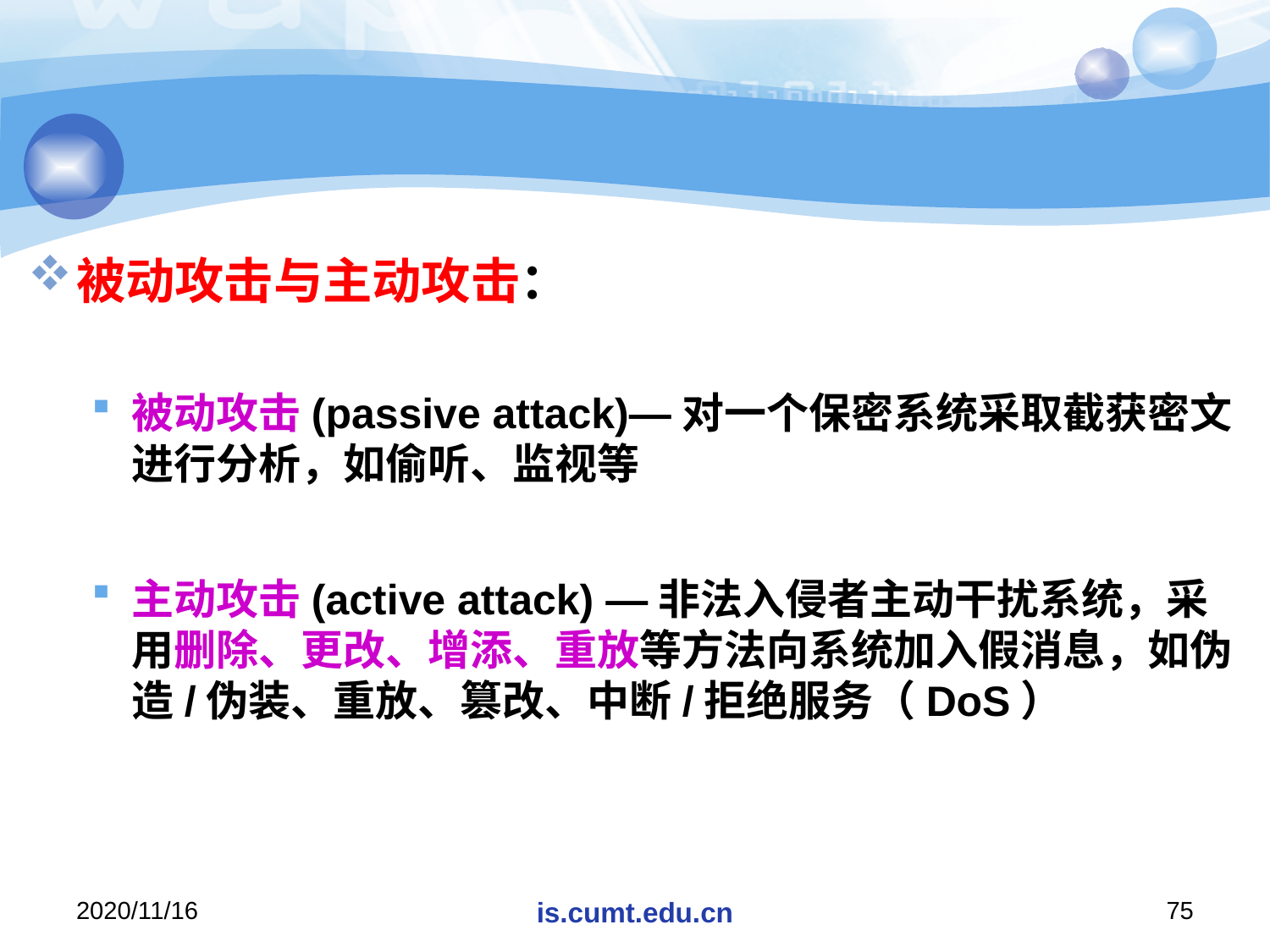

#
被动攻击与主动攻击：

被动攻击(passive attack)—对一个保密系统采取截获密文进行分析，如偷听、监视等

主动攻击(active attack) —非法入侵者主动干扰系统，采用删除、更改、增添、重放等方法向系统加入假消息，如伪造/伪装、重放、篡改、中断/拒绝服务（DoS）

2020/11/16
is.cumt.edu.cn
75